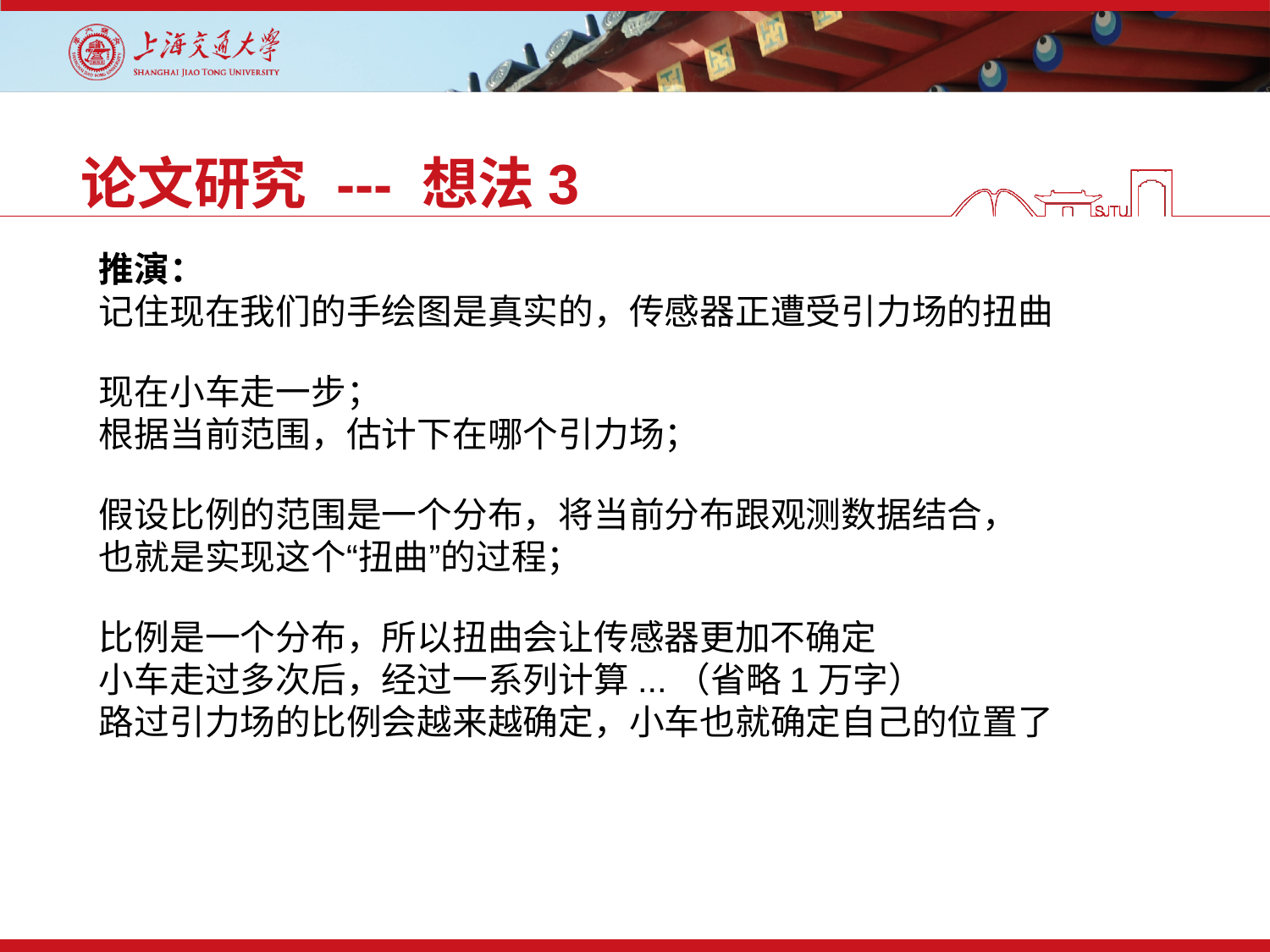

论文研究 --- 想法3
推演：
记住现在我们的手绘图是真实的，传感器正遭受引力场的扭曲

现在小车走一步；
根据当前范围，估计下在哪个引力场；

假设比例的范围是一个分布，将当前分布跟观测数据结合，
也就是实现这个“扭曲”的过程；

比例是一个分布，所以扭曲会让传感器更加不确定
小车走过多次后，经过一系列计算...（省略1万字）
路过引力场的比例会越来越确定，小车也就确定自己的位置了